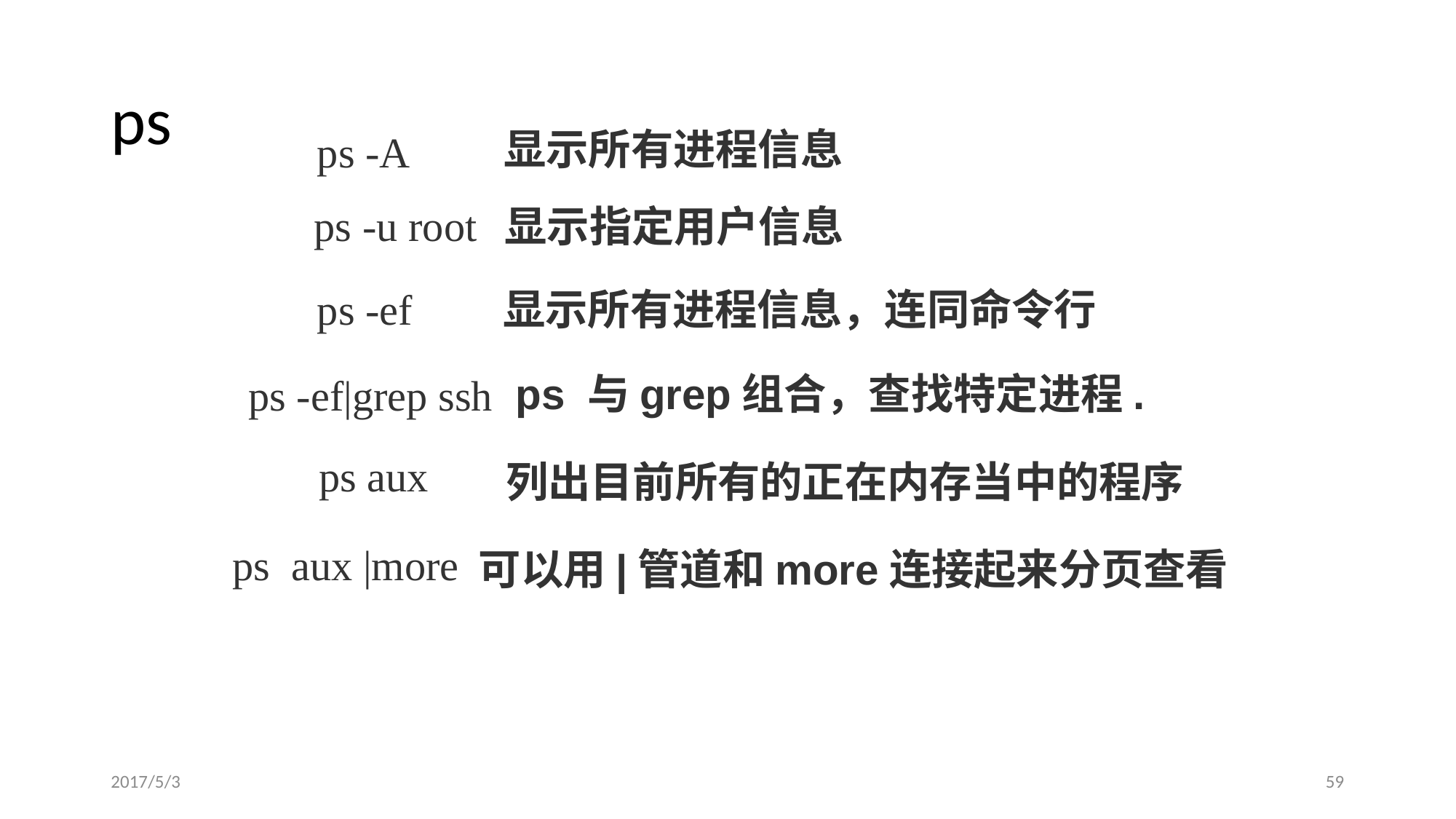

# ps
显示所有进程信息
ps -A
ps -u root
显示指定用户信息
ps -ef
显示所有进程信息，连同命令行
 ps 与grep组合，查找特定进程.
ps -ef|grep ssh
ps aux
列出目前所有的正在内存当中的程序
ps  aux |more
可以用|管道和more连接起来分页查看
2017/5/3
59